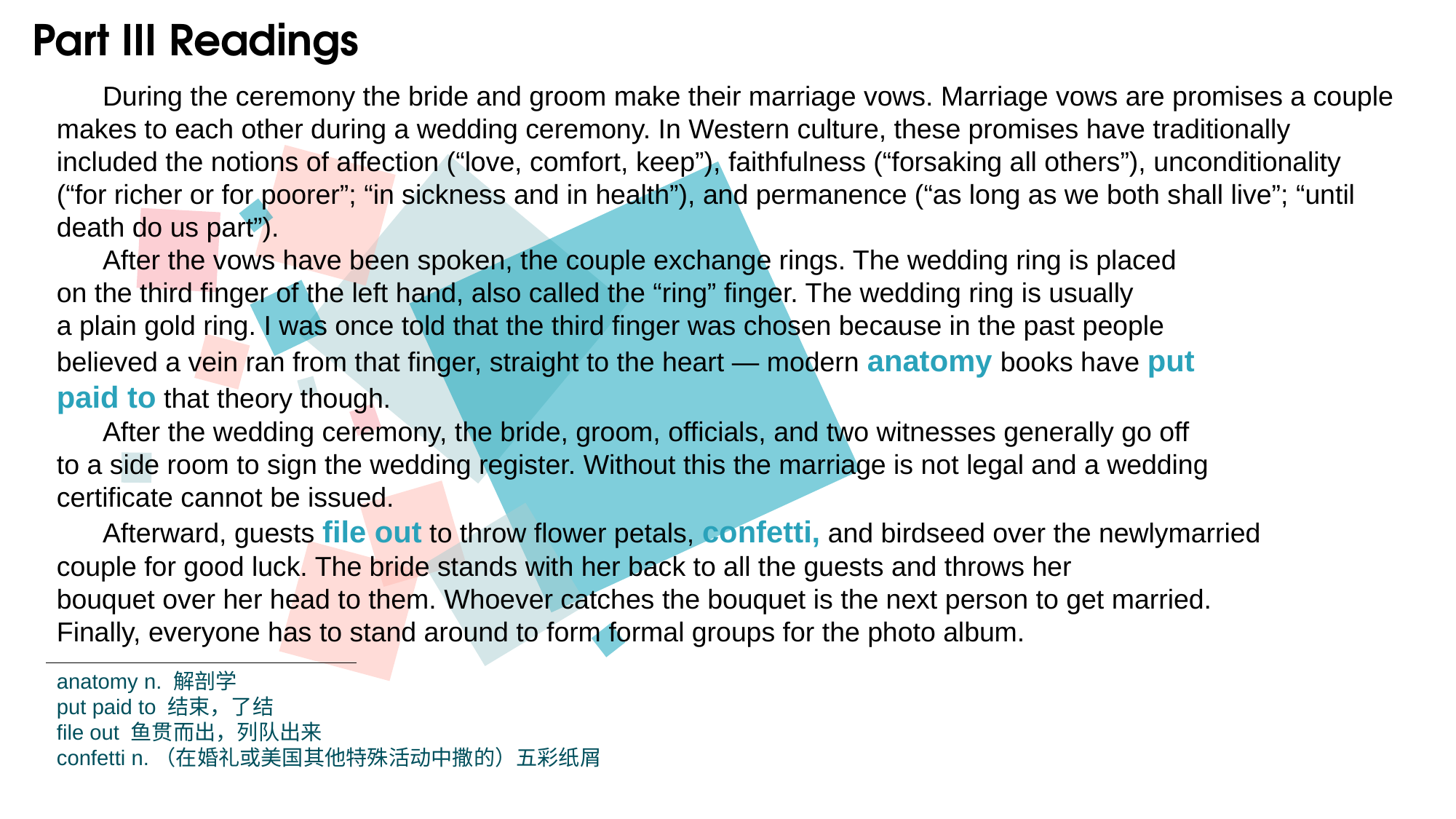

Part III Readings
      During the ceremony the bride and groom make their marriage vows. Marriage vows are promises a couple makes to each other during a wedding ceremony. In Western culture, these promises have traditionally included the notions of affection (“love, comfort, keep”), faithfulness (“forsaking all others”), unconditionality (“for richer or for poorer”; “in sickness and in health”), and permanence (“as long as we both shall live”; “until death do us part”).
      After the vows have been spoken, the couple exchange rings. The wedding ring is placed
on the third finger of the left hand, also called the “ring” finger. The wedding ring is usually
a plain gold ring. I was once told that the third finger was chosen because in the past people
believed a vein ran from that finger, straight to the heart — modern anatomy books have put
paid to that theory though.
      After the wedding ceremony, the bride, groom, officials, and two witnesses generally go off
to a side room to sign the wedding register. Without this the marriage is not legal and a wedding
certificate cannot be issued.
      Afterward, guests file out to throw flower petals, confetti, and birdseed over the newlymarried
couple for good luck. The bride stands with her back to all the guests and throws her
bouquet over her head to them. Whoever catches the bouquet is the next person to get married.
Finally, everyone has to stand around to form formal groups for the photo album.
anatomy n. 解剖学
put paid to 结束，了结
file out 鱼贯而出，列队出来
confetti n.（在婚礼或美国其他特殊活动中撒的）五彩纸屑